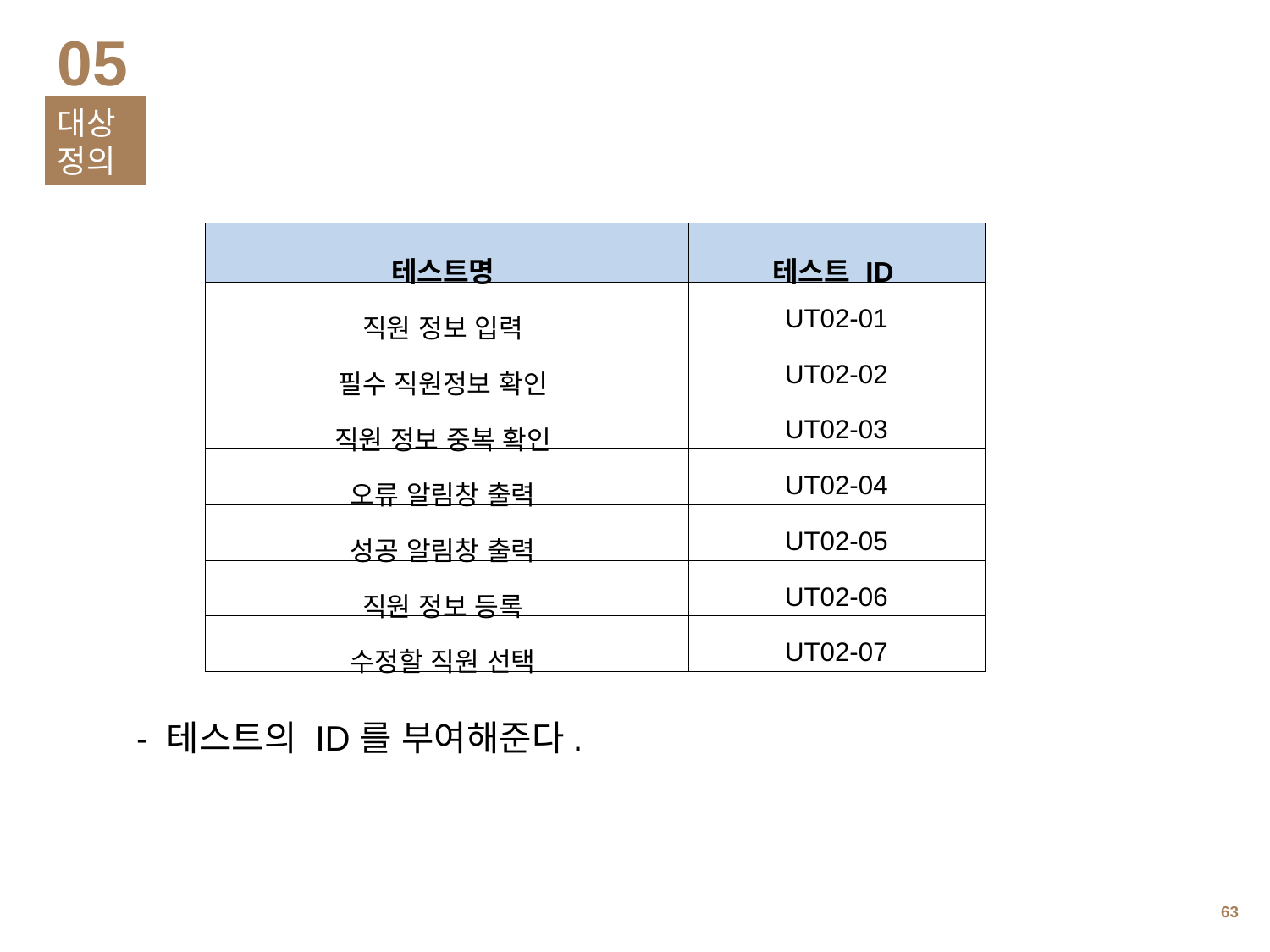

05
대상정의
| 테스트명 | 테스트 ID |
| --- | --- |
| 직원 정보 입력 | UT02-01 |
| 필수 직원정보 확인 | UT02-02 |
| 직원 정보 중복 확인 | UT02-03 |
| 오류 알림창 출력 | UT02-04 |
| 성공 알림창 출력 | UT02-05 |
| 직원 정보 등록 | UT02-06 |
| 수정할 직원 선택 | UT02-07 |
- 테스트의 ID를 부여해준다.
63